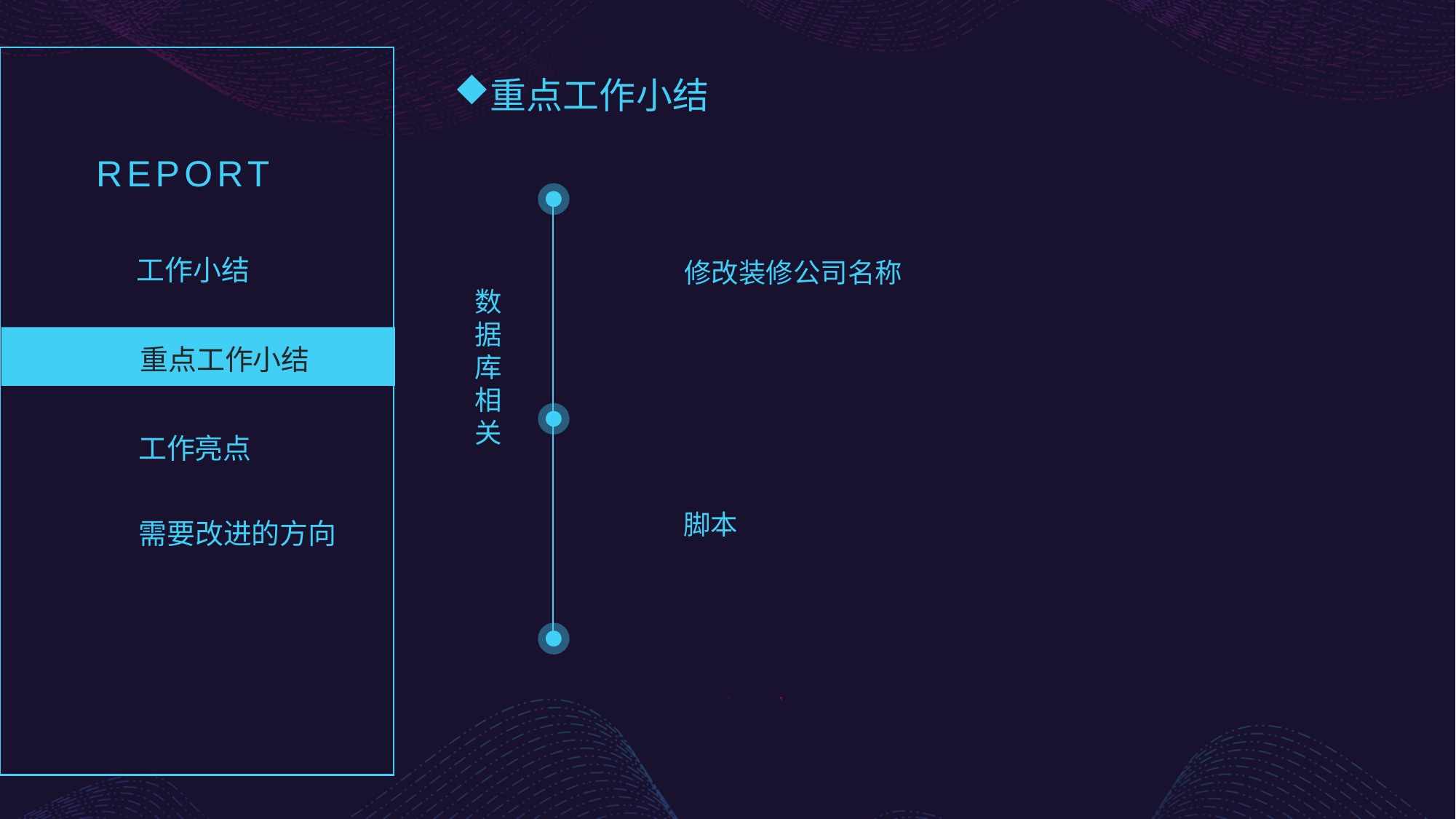

重点工作小结
REPORT

工作小结
修改装修公司名称
数据库相关

重点工作小结
工作亮点
脚本
需要改进的方向